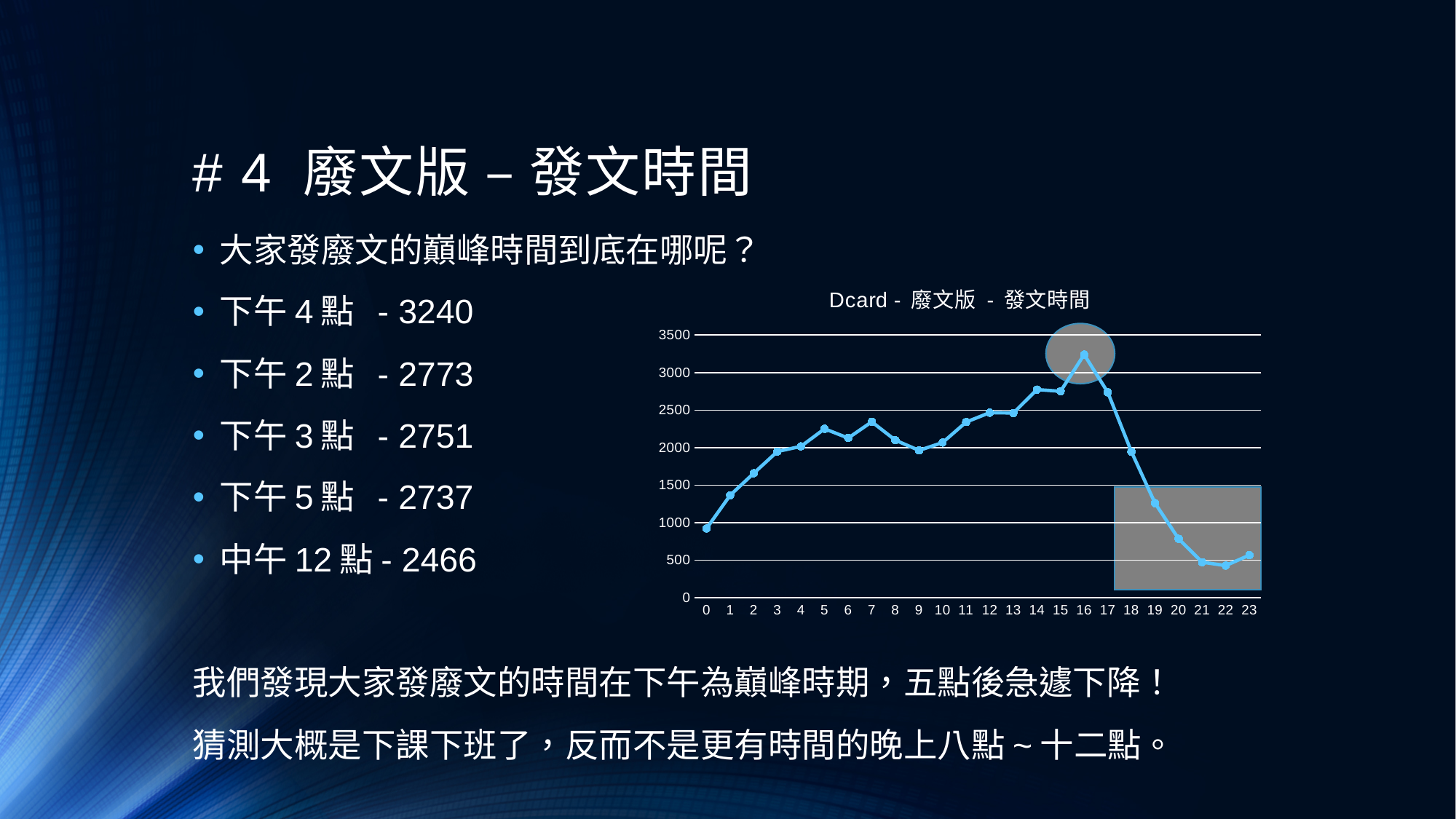

# # 4 廢文版 – 發文時間
大家發廢文的巔峰時間到底在哪呢？
下午4點  - 3240
下午2點  - 2773
下午3點  - 2751
下午5點  - 2737
中午12點- 2466

我們發現大家發廢文的時間在下午為巔峰時期，五點後急遽下降！
猜測大概是下課下班了，反而不是更有時間的晚上八點~十二點。

### Chart: Dcard - 廢文版 - 發文時間

| Category |  |
|---|---|
| 0 | 923.0 |
| 1 | 1366.0 |
| 2 | 1659.0 |
| 3 | 1948.0 |
| 4 | 2017.0 |
| 5 | 2251.0 |
| 6 | 2128.0 |
| 7 | 2344.0 |
| 8 | 2099.0 |
| 9 | 1963.0 |
| 10 | 2068.0 |
| 11 | 2341.0 |
| 12 | 2466.0 |
| 13 | 2461.0 |
| 14 | 2773.0 |
| 15 | 2751.0 |
| 16 | 3240.0 |
| 17 | 2737.0 |
| 18 | 1947.0 |
| 19 | 1261.0 |
| 20 | 786.0 |
| 21 | 474.0 |
| 22 | 429.0 |
| 23 | 568.0 |